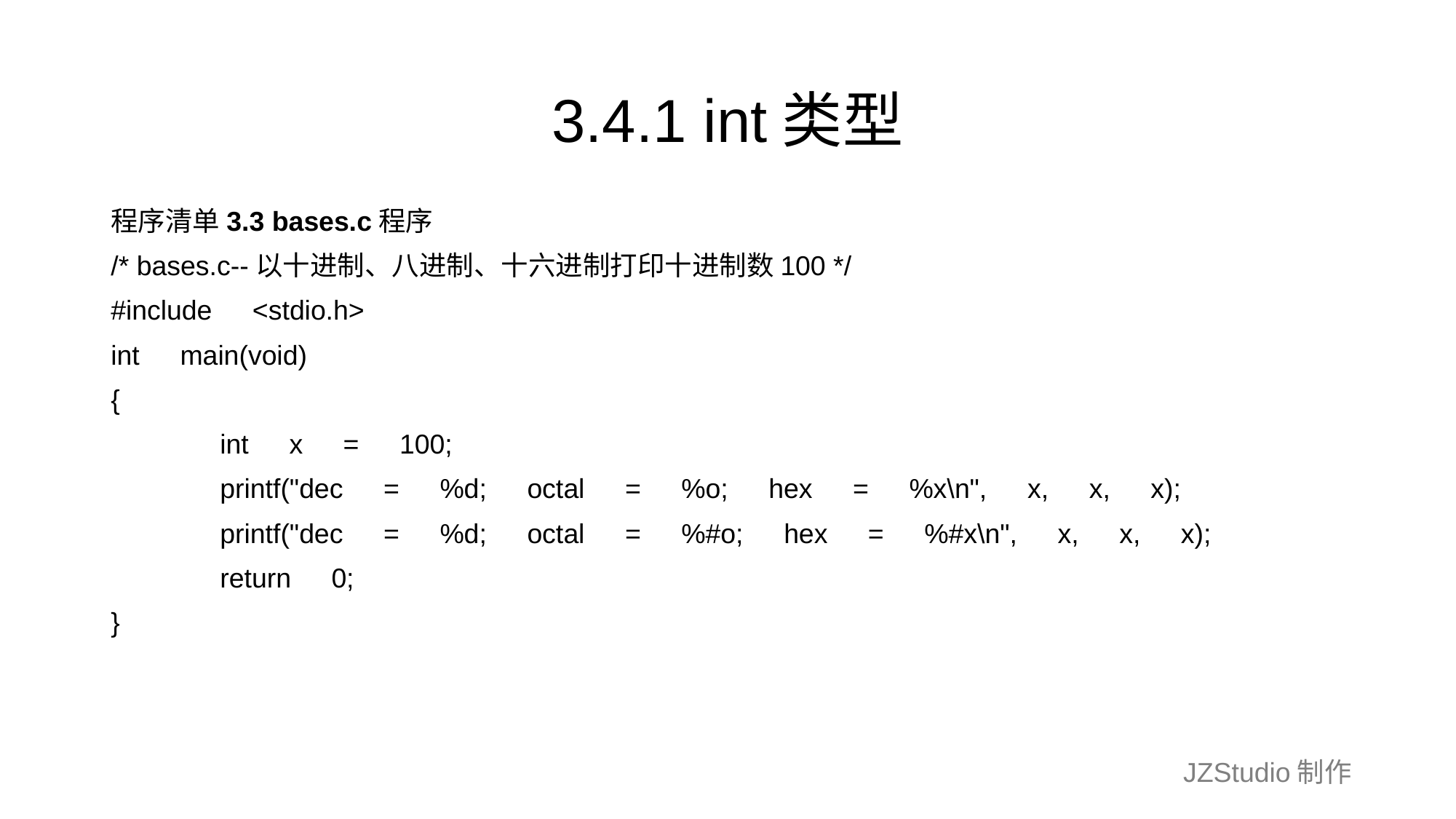

# 3.4.1 int类型
程序清单3.3 bases.c程序
/* bases.c--以十进制、八进制、十六进制打印十进制数100 */
#include　<stdio.h>
int　main(void)
{
	int　x　=　100;
	printf("dec　=　%d;　octal　=　%o;　hex　=　%x\n",　x,　x,　x);
	printf("dec　=　%d;　octal　=　%#o;　hex　=　%#x\n",　x,　x,　x);
	return　0;
}